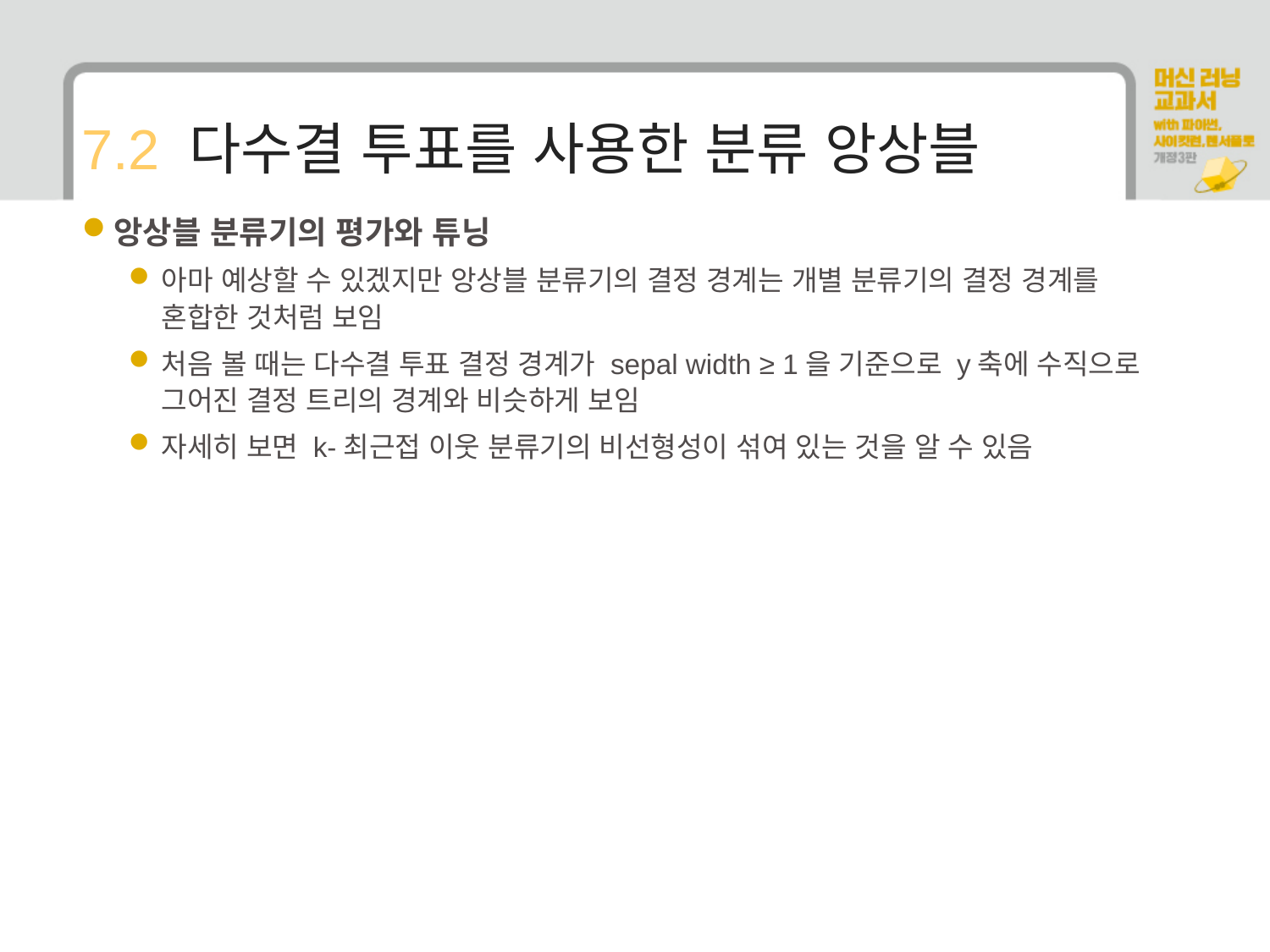

# 7.2 다수결 투표를 사용한 분류 앙상블
앙상블 분류기의 평가와 튜닝
아마 예상할 수 있겠지만 앙상블 분류기의 결정 경계는 개별 분류기의 결정 경계를 혼합한 것처럼 보임
처음 볼 때는 다수결 투표 결정 경계가 sepal width ≥ 1을 기준으로 y축에 수직으로 그어진 결정 트리의 경계와 비슷하게 보임
자세히 보면 k-최근접 이웃 분류기의 비선형성이 섞여 있는 것을 알 수 있음